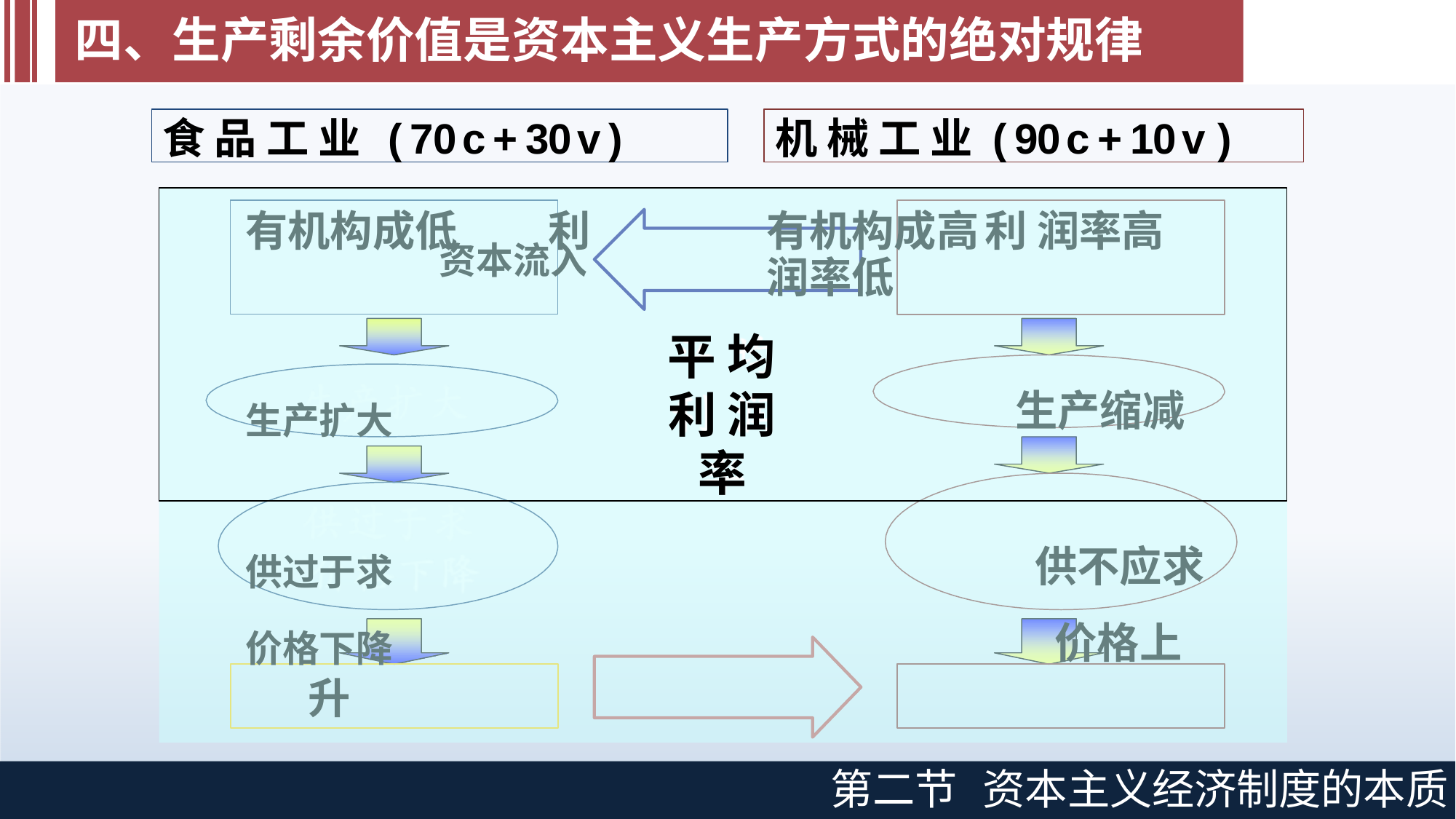

# 四、生产剩余价值是资本主义生产方式的绝对规律

食 品 工 业 ( 7 0 c + 3 0 v )
机 械 工 业 ( 9 0 c + 1 0 v )

平 均 利 润 率

有机构成低	利		有机构成高	利 润率高		资本流入		润率低
生产扩大	生产缩减

供过于求	供不应求
价格下降	价格上升

利润率下降	资本流入	利润率提高

第二节
资本主义经济制度的本质